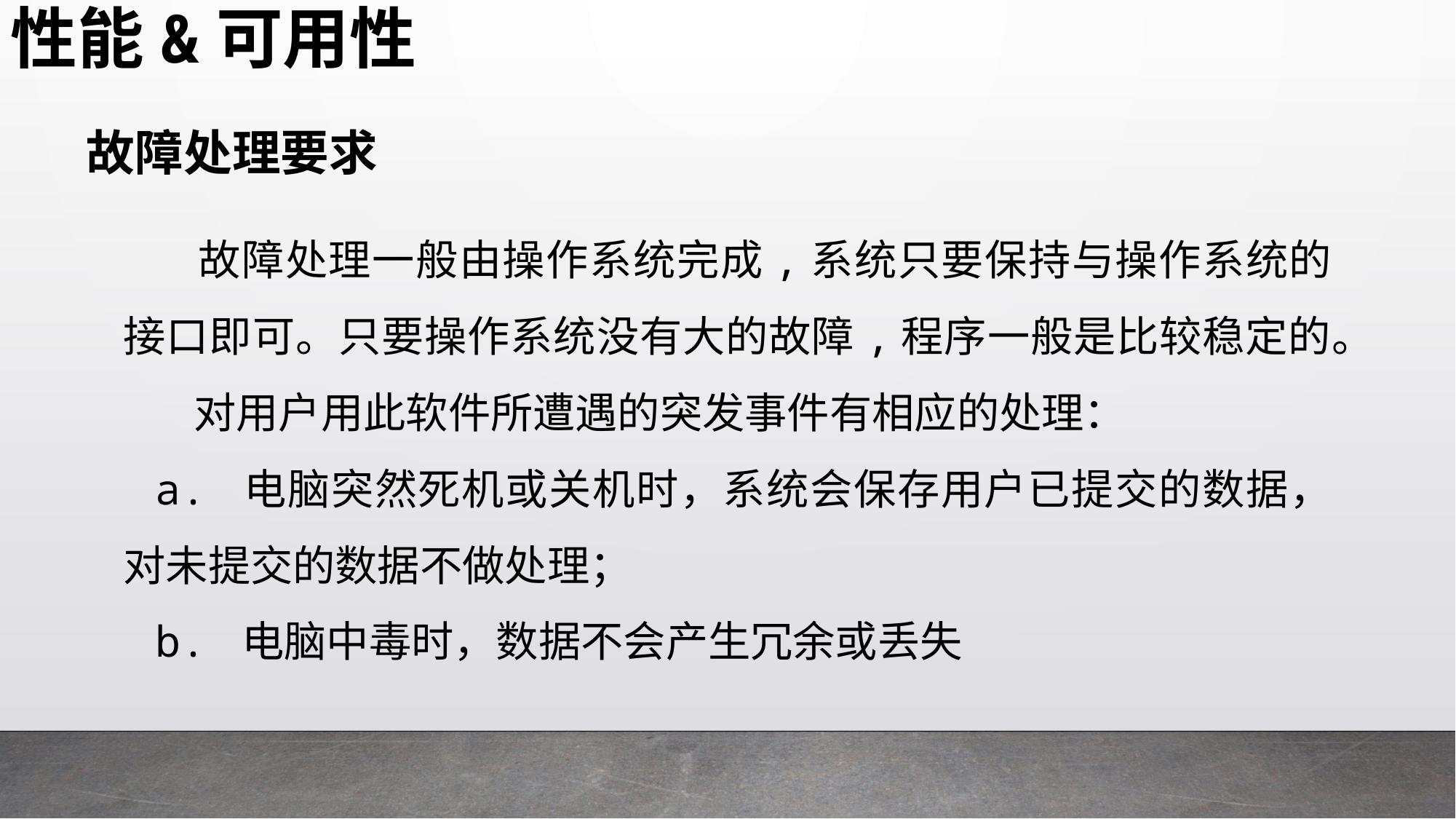

性能&可用性
故障处理要求
   故障处理一般由操作系统完成,系统只要保持与操作系统的接口即可。只要操作系统没有大的故障,程序一般是比较稳定的。
   对用户用此软件所遭遇的突发事件有相应的处理：
a. 电脑突然死机或关机时，系统会保存用户已提交的数据，对未提交的数据不做处理；
b. 电脑中毒时，数据不会产生冗余或丢失